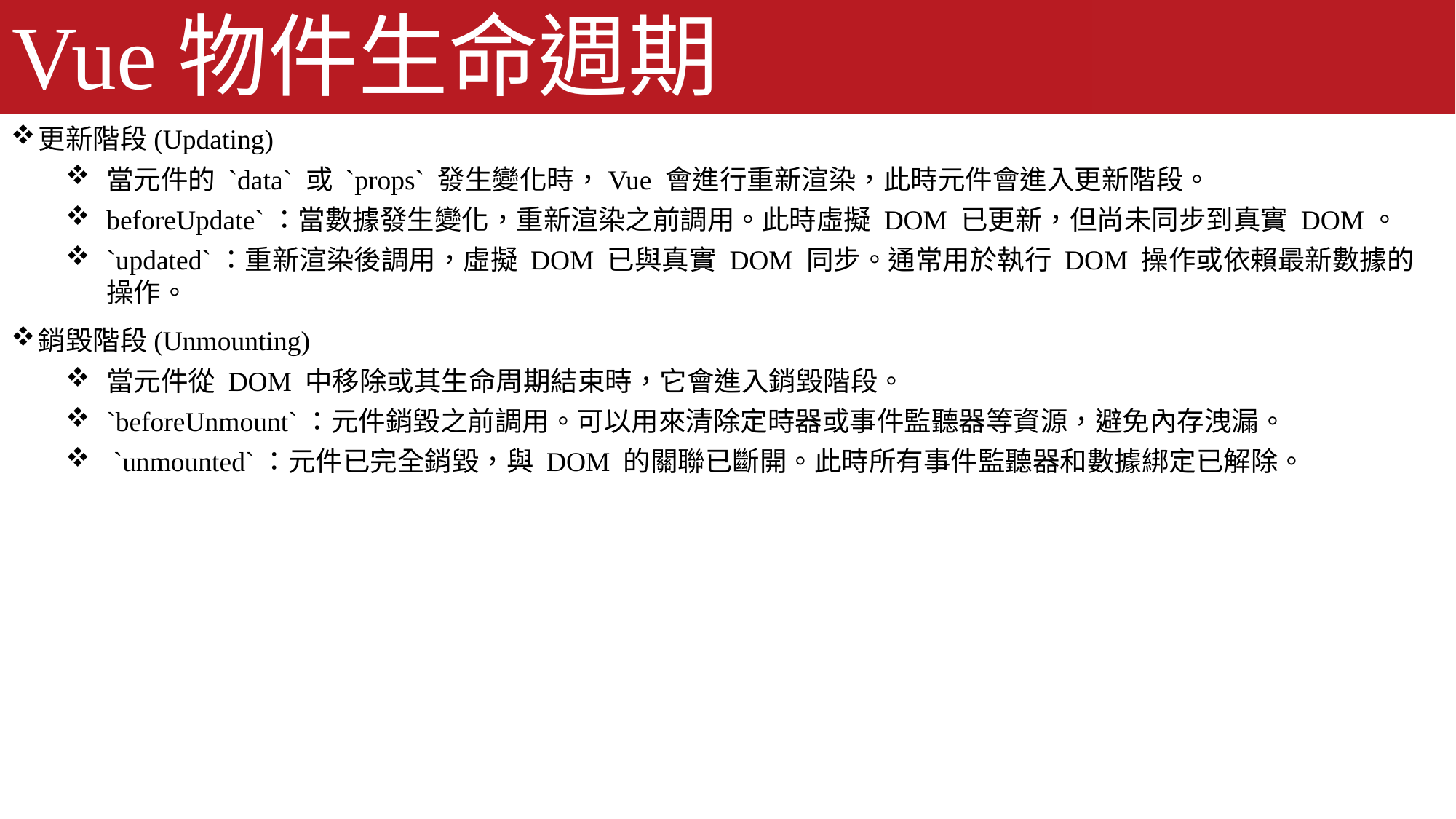

# Vue物件生命週期
更新階段(Updating)
當元件的 `data` 或 `props` 發生變化時，Vue 會進行重新渲染，此時元件會進入更新階段。
beforeUpdate`：當數據發生變化，重新渲染之前調用。此時虛擬 DOM 已更新，但尚未同步到真實 DOM。
`updated`：重新渲染後調用，虛擬 DOM 已與真實 DOM 同步。通常用於執行 DOM 操作或依賴最新數據的操作。
銷毀階段(Unmounting)
當元件從 DOM 中移除或其生命周期結束時，它會進入銷毀階段。
`beforeUnmount`：元件銷毀之前調用。可以用來清除定時器或事件監聽器等資源，避免內存洩漏。
 `unmounted`：元件已完全銷毀，與 DOM 的關聯已斷開。此時所有事件監聽器和數據綁定已解除。